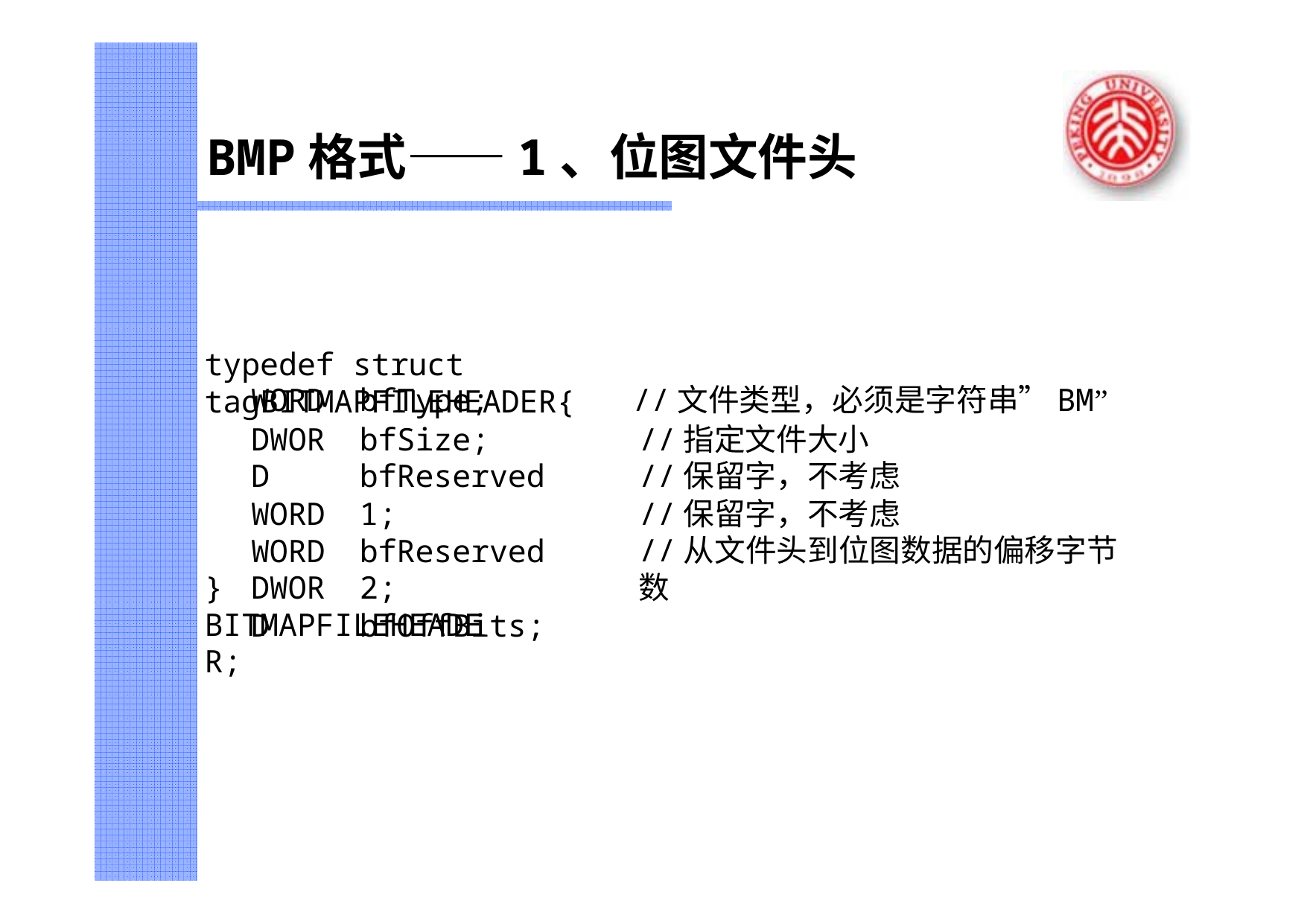

# BMP格式——1、位图文件头
typedef struct tagBITMAPFILEHEADER{
WORD
DWORD WORD WORD DWORD
bfType;
bfSize; bfReserved1; bfReserved2; bfOffBits;
//文件类型，必须是字符串”BM”
//指定文件大小
//保留字，不考虑
//保留字，不考虑
//从文件头到位图数据的偏移字节数
} BITMAPFILEHEADER;